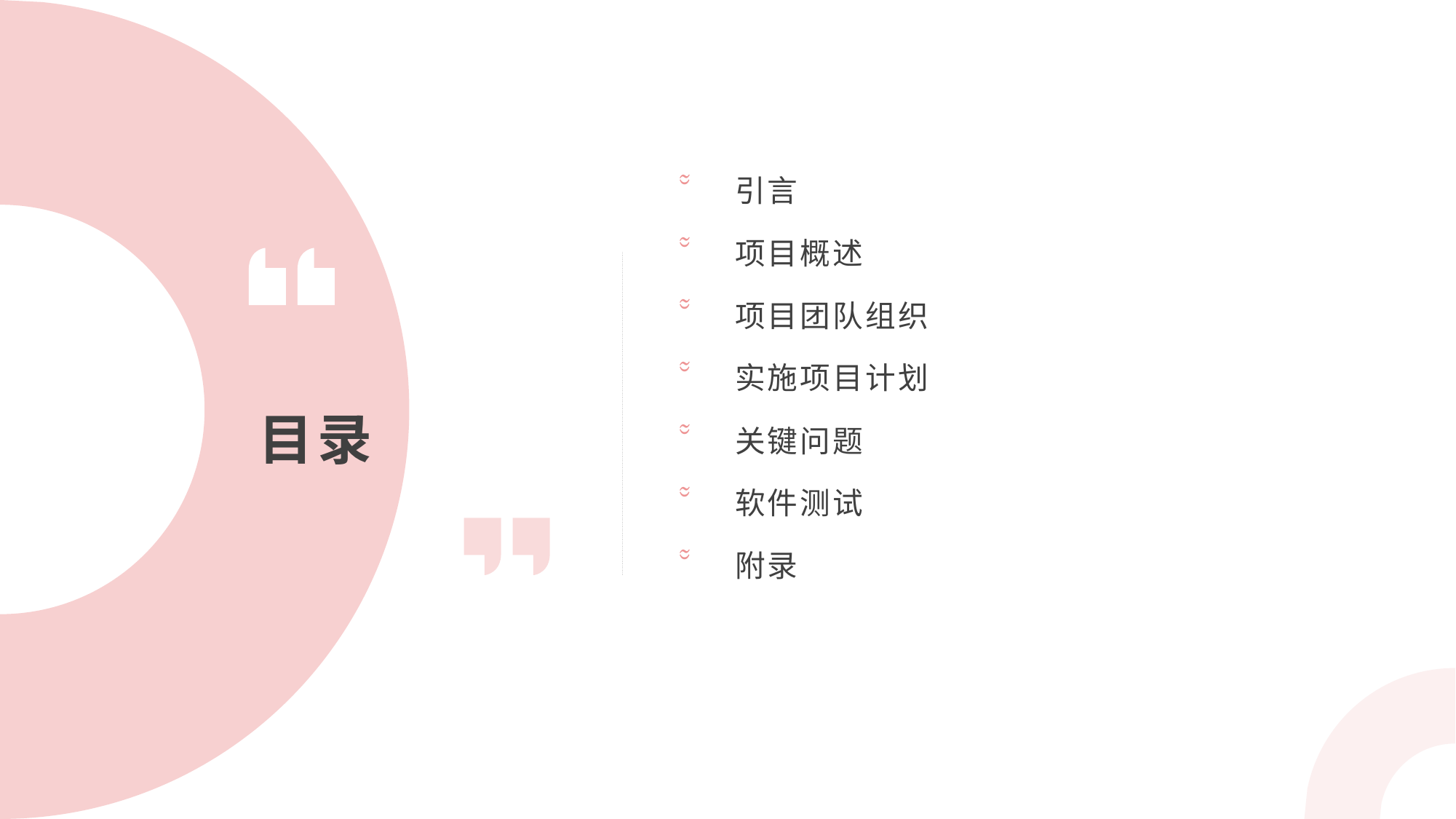

引言
项目概述
项目团队组织
实施项目计划
关键问题
软件测试
附录

目录